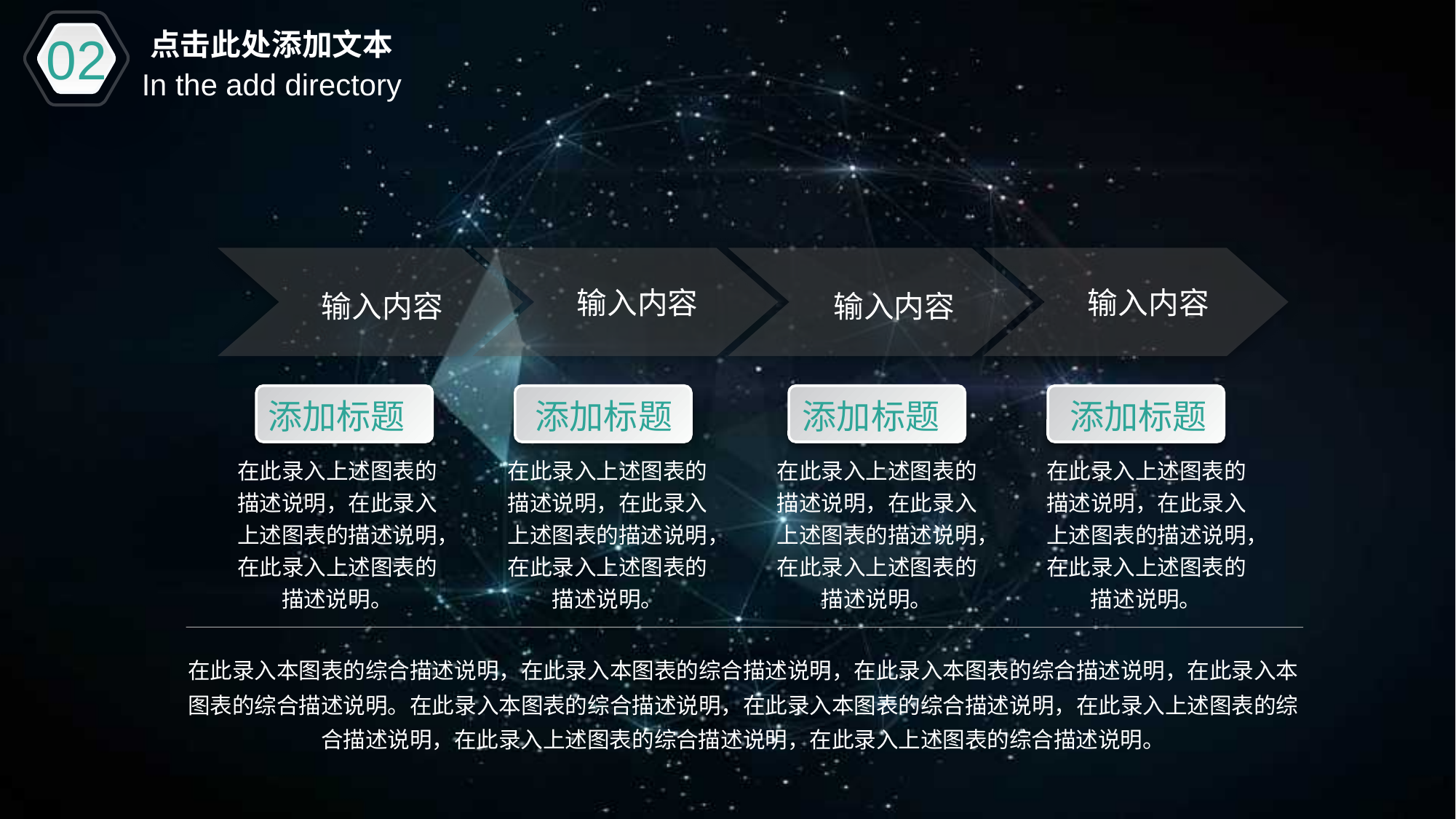

02
点击此处添加文本
In the add directory

输入内容

输入内容

输入内容

输入内容

添加标题
添加标题
添加标题
添加标题
在此录入上述图表的描述说明，在此录入上述图表的描述说明，在此录入上述图表的描述说明。
在此录入上述图表的描述说明，在此录入上述图表的描述说明，在此录入上述图表的描述说明。
在此录入上述图表的描述说明，在此录入上述图表的描述说明，在此录入上述图表的描述说明。
在此录入上述图表的描述说明，在此录入上述图表的描述说明，在此录入上述图表的描述说明。

在此录入本图表的综合描述说明，在此录入本图表的综合描述说明，在此录入本图表的综合描述说明，在此录入本图表的综合描述说明。在此录入本图表的综合描述说明，在此录入本图表的综合描述说明，在此录入上述图表的综合描述说明，在此录入上述图表的综合描述说明，在此录入上述图表的综合描述说明。
延迟符